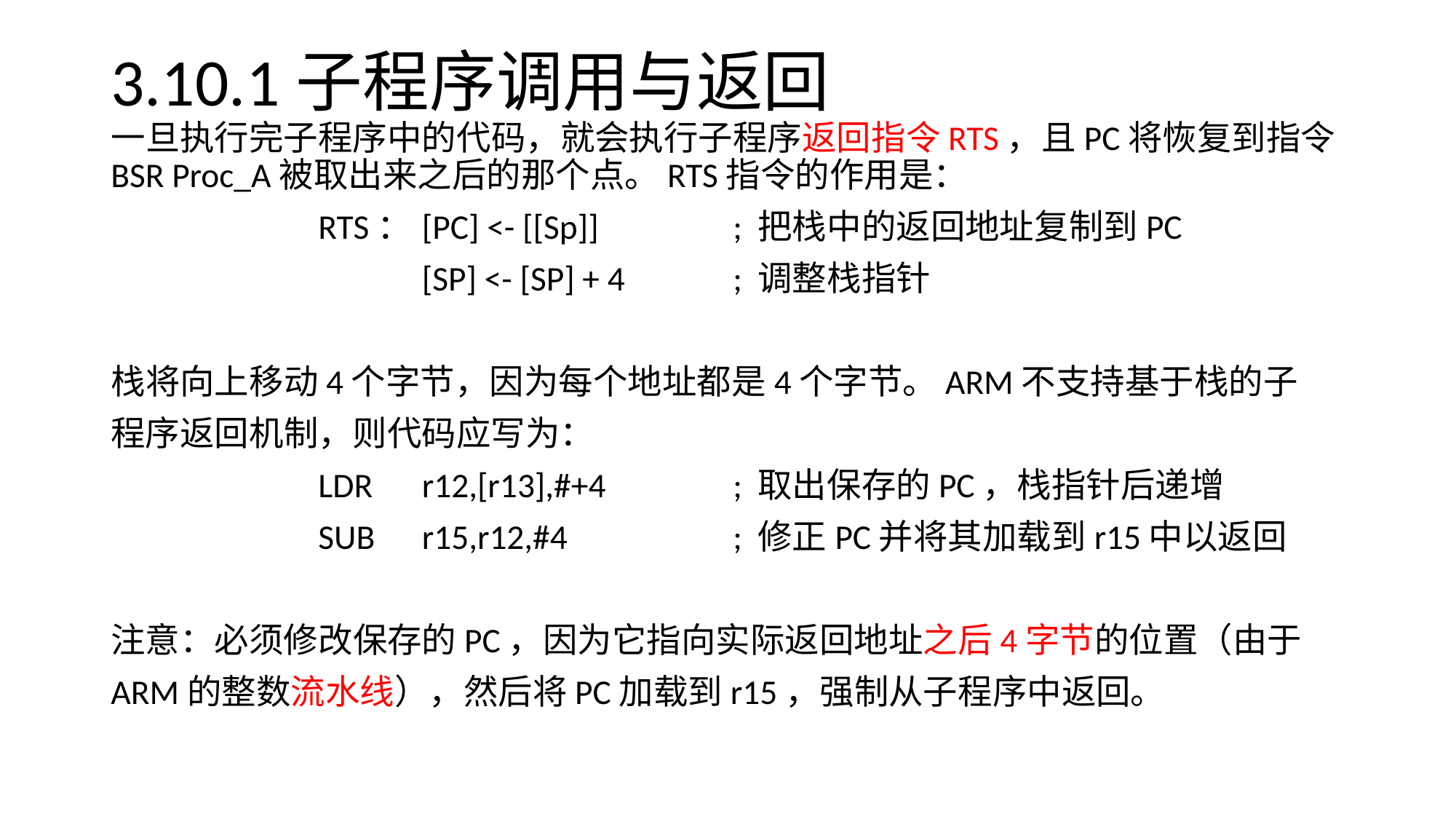

# 3.10.1子程序调用与返回
一旦执行完子程序中的代码，就会执行子程序返回指令RTS，且PC将恢复到指令BSR Proc_A被取出来之后的那个点。RTS指令的作用是：
		RTS：	[PC] <- [[Sp]]		; 把栈中的返回地址复制到PC
			[SP] <- [SP] + 4		; 调整栈指针

栈将向上移动4个字节，因为每个地址都是4个字节。ARM不支持基于栈的子
程序返回机制，则代码应写为：
		LDR	r12,[r13],#+4		; 取出保存的PC，栈指针后递增
		SUB	r15,r12,#4		; 修正PC并将其加载到r15中以返回

注意：必须修改保存的PC，因为它指向实际返回地址之后4字节的位置（由于
ARM的整数流水线），然后将PC加载到r15，强制从子程序中返回。